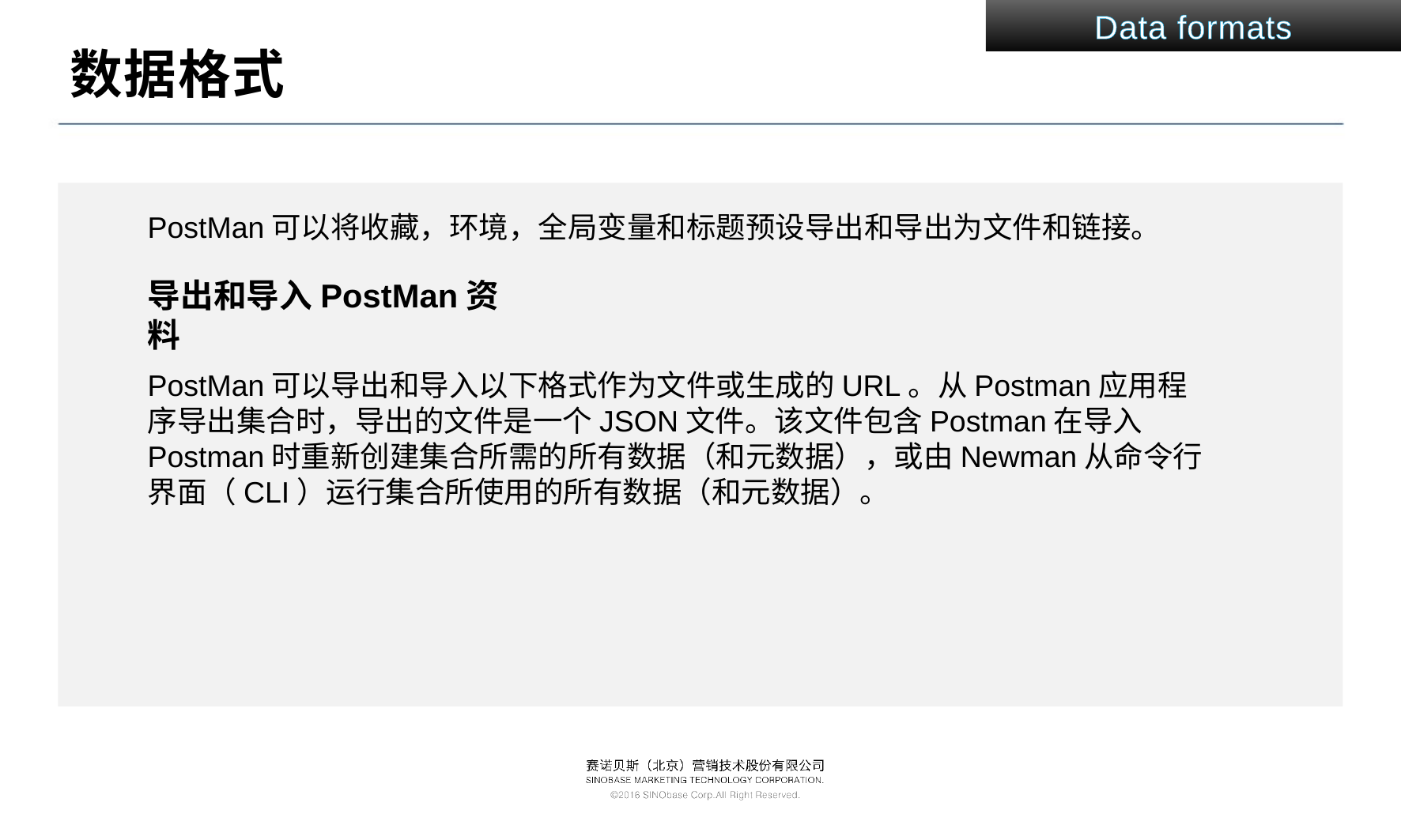

Data formats
# 数据格式
PostMan可以将收藏，环境，全局变量和标题预设导出和导出为文件和链接。
导出和导入PostMan资料
PostMan可以导出和导入以下格式作为文件或生成的URL。从Postman应用程序导出集合时，导出的文件是一个JSON文件。该文件包含Postman在导入Postman时重新创建集合所需的所有数据（和元数据），或由Newman从命令行界面（CLI）运行集合所使用的所有数据（和元数据）。